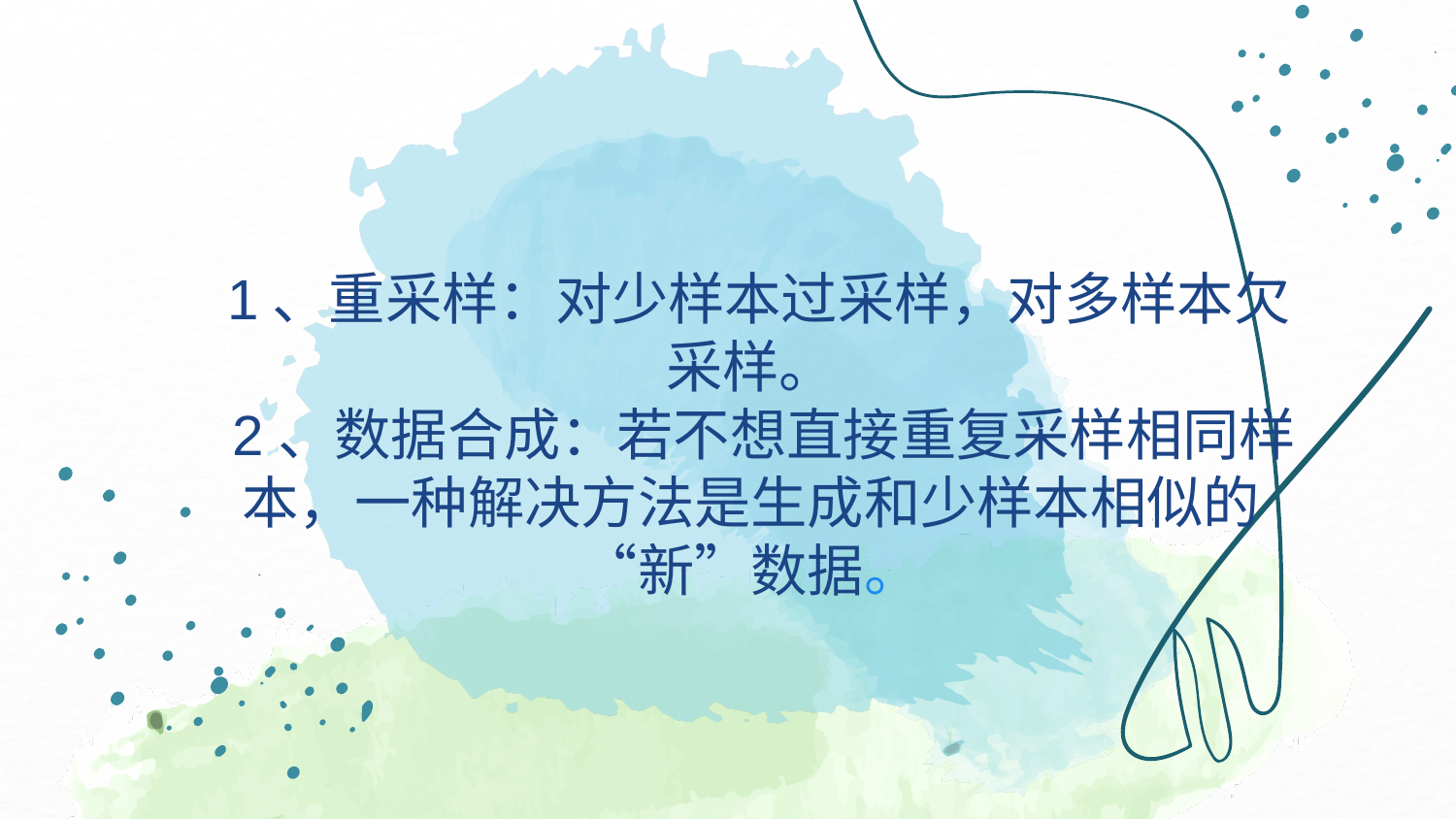

# 1、重采样：对少样本过采样，对多样本欠采样。 2、数据合成：若不想直接重复采样相同样本，一种解决方法是生成和少样本相似的“新”数据。